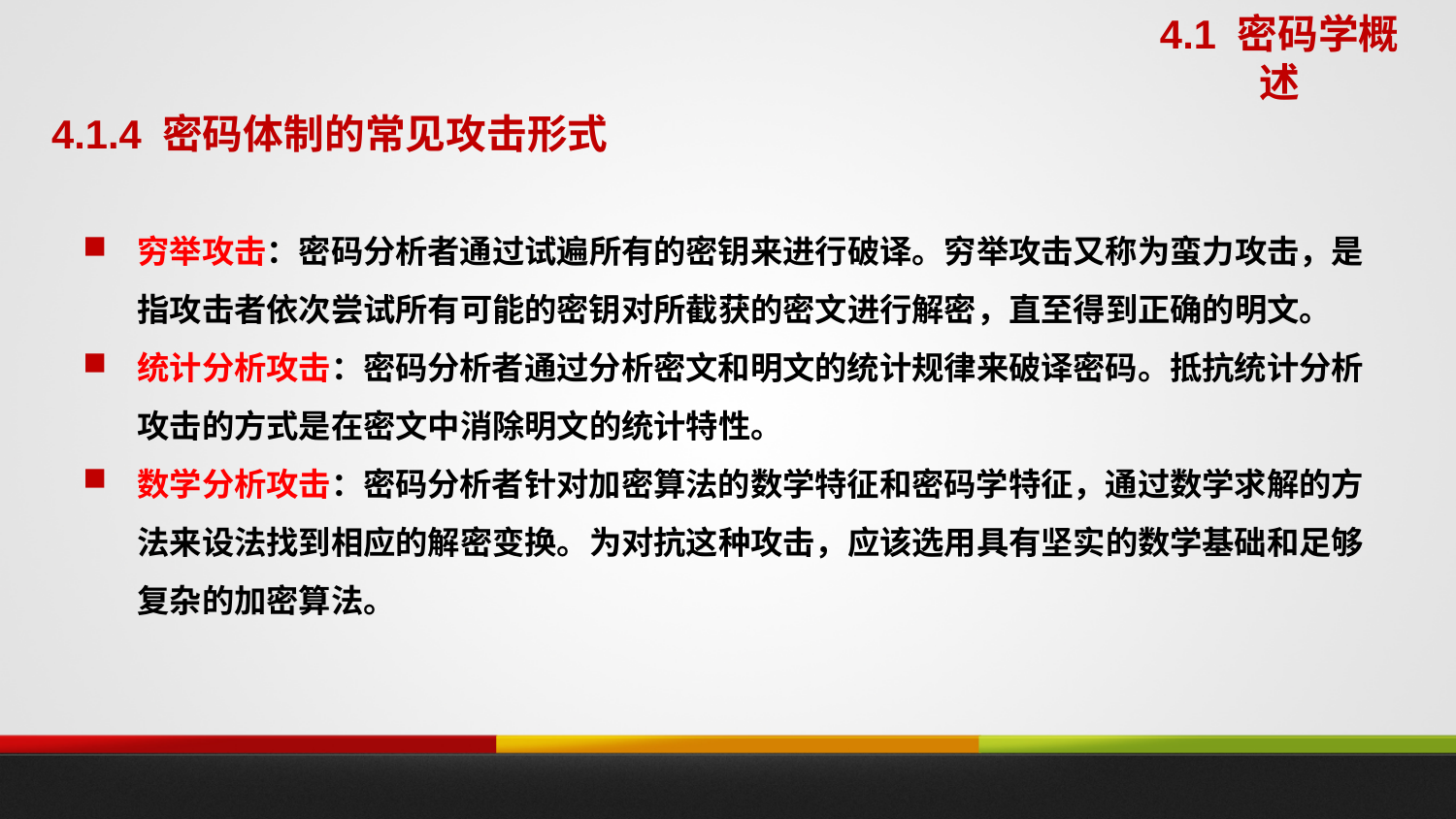

4.1 密码学概述
4.1.4 密码体制的常见攻击形式
穷举攻击：密码分析者通过试遍所有的密钥来进行破译。穷举攻击又称为蛮力攻击，是指攻击者依次尝试所有可能的密钥对所截获的密文进行解密，直至得到正确的明文。
统计分析攻击：密码分析者通过分析密文和明文的统计规律来破译密码。抵抗统计分析攻击的方式是在密文中消除明文的统计特性。
数学分析攻击：密码分析者针对加密算法的数学特征和密码学特征，通过数学求解的方法来设法找到相应的解密变换。为对抗这种攻击，应该选用具有坚实的数学基础和足够复杂的加密算法。